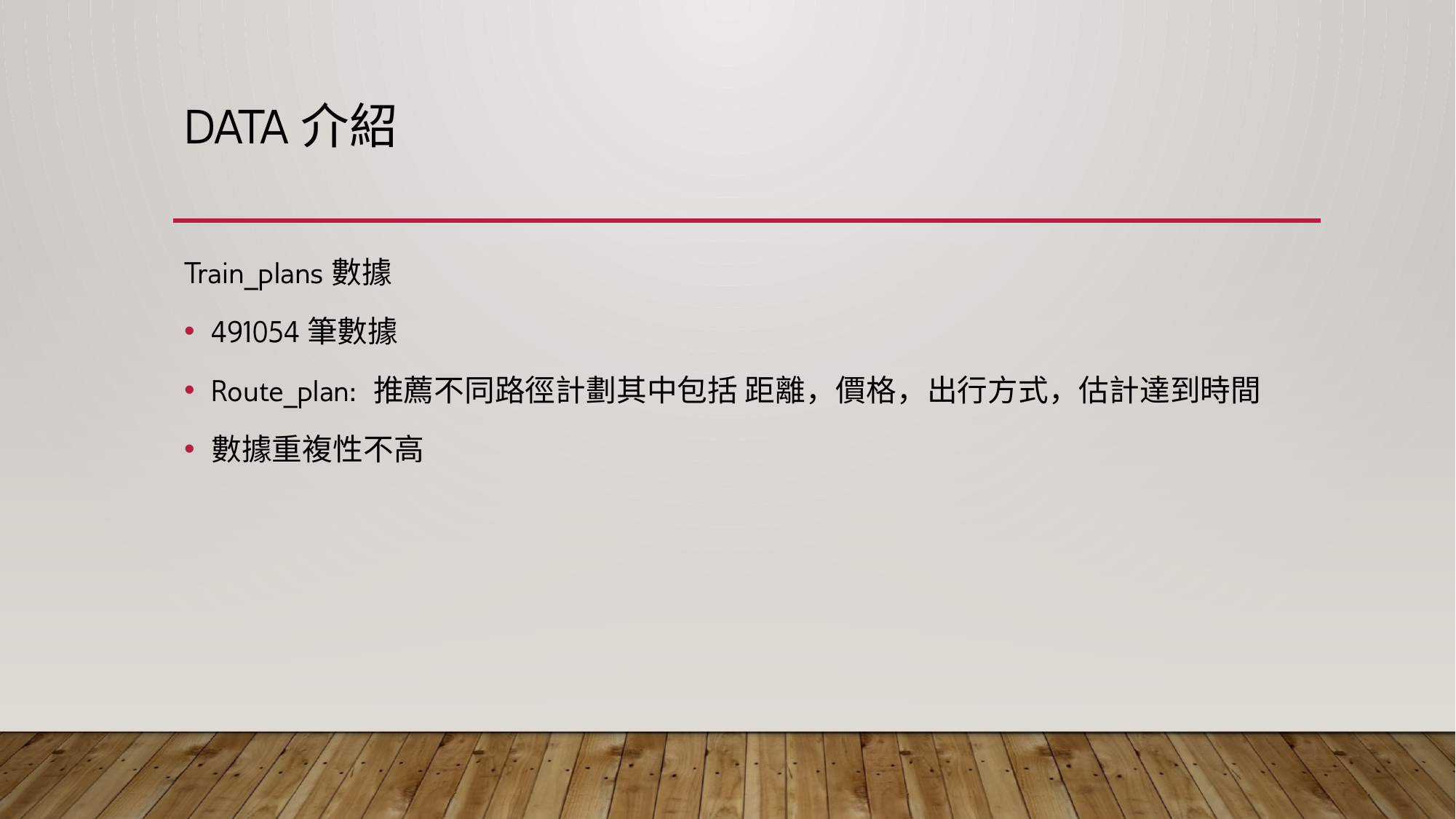

# Data介紹
Train_plans數據
491054筆數據
Route_plan: 推薦不同路徑計劃其中包括 距離，價格，出行方式，估計達到時間
數據重複性不高